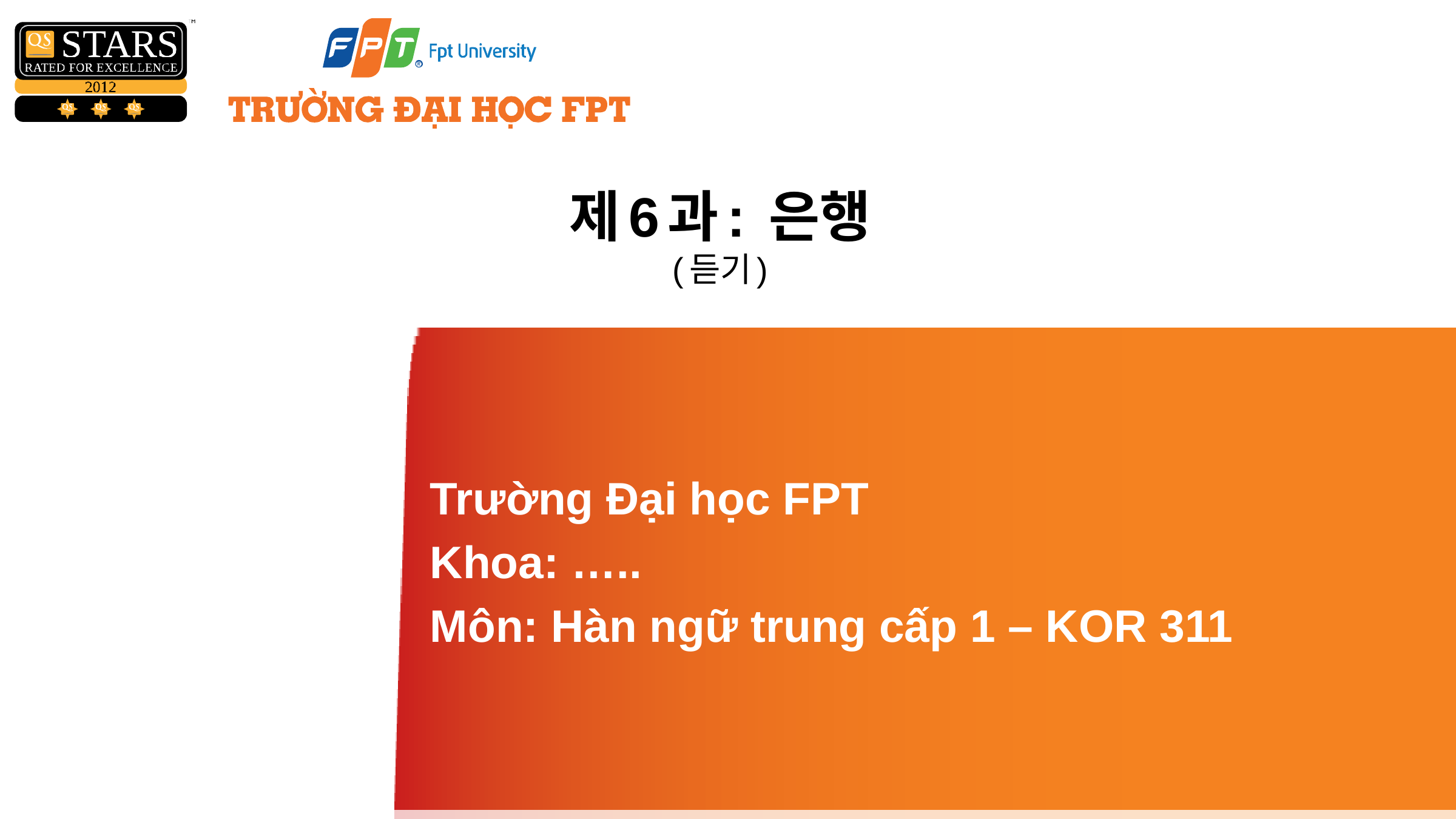

# 제6과: 은행 (듣기)
Trường Đại học FPT
Khoa: …..
Môn: Hàn ngữ trung cấp 1 – KOR 311